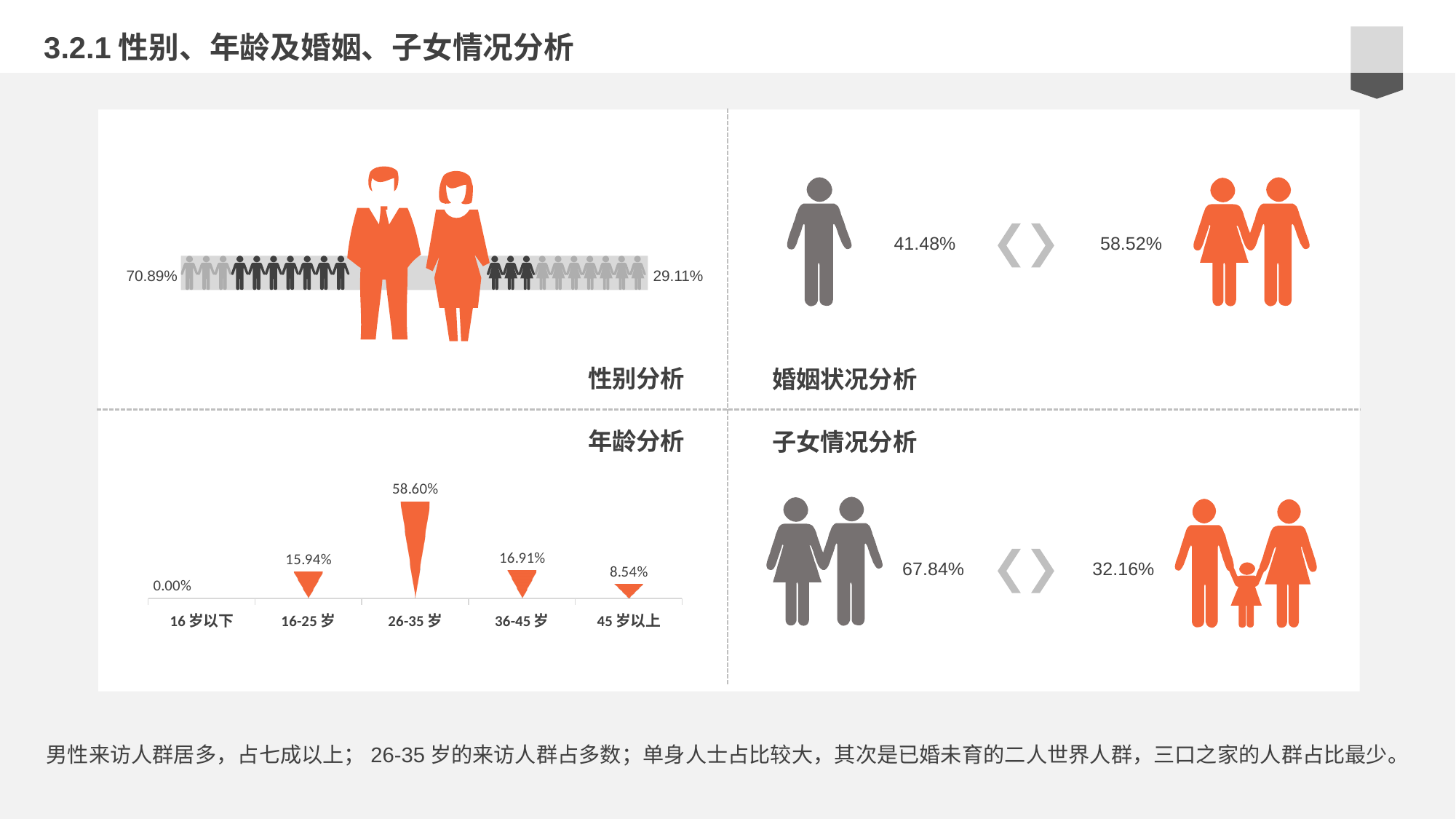

3.2.1性别、年龄及婚姻、子女情况分析
64

41.48%
58.52%

70.89%
29.11%
性别分析
婚姻状况分析
年龄分析
子女情况分析

### Chart

| Category | 年龄 |
|---|---|
| 16岁以下 | 0.0 |
| 16-25岁 | 0.1594 |
| 26-35岁 | 0.586 |
| 36-45岁 | 0.1691 |
| 45岁以上 | 0.0854 |

67.84%
32.16%
男性来访人群居多，占七成以上；26-35岁的来访人群占多数；单身人士占比较大，其次是已婚未育的二人世界人群，三口之家的人群占比最少。